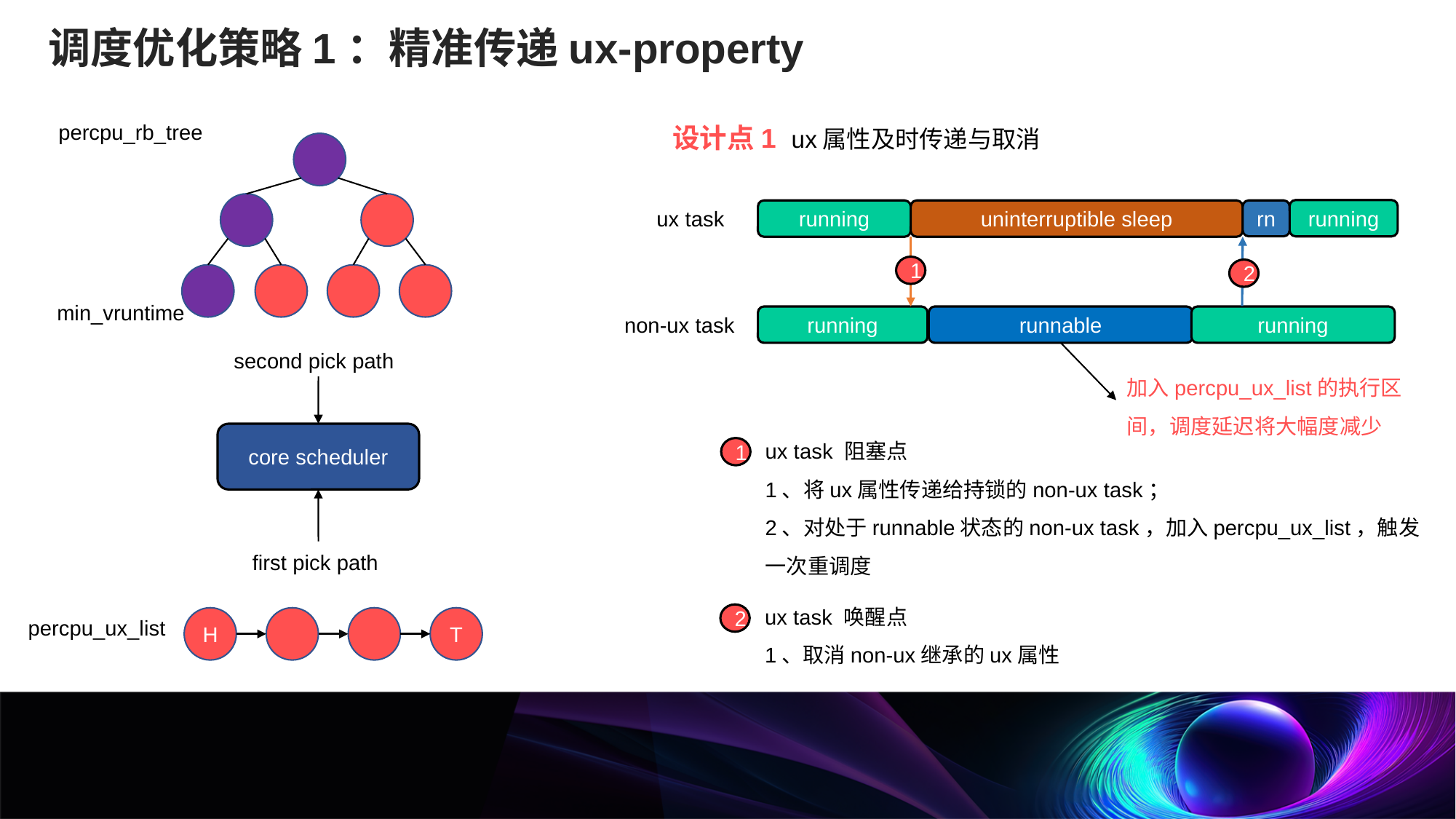

调度优化策略1：精准传递ux-property
percpu_rb_tree
设计点1  ux属性及时传递与取消

ux task
running
running
uninterruptible sleep
rn
1
2

min_vruntime
non-ux task
running
runnable
running
second pick path
加入percpu_ux_list的执行区间，调度延迟将大幅度减少
ux task 阻塞点
1、将ux属性传递给持锁的non-ux task；
2、对处于runnable状态的non-ux task，加入percpu_ux_list，触发一次重调度
core scheduler
1
first pick path
ux task 唤醒点
1、取消non-ux继承的ux属性
2
H

T
percpu_ux_list